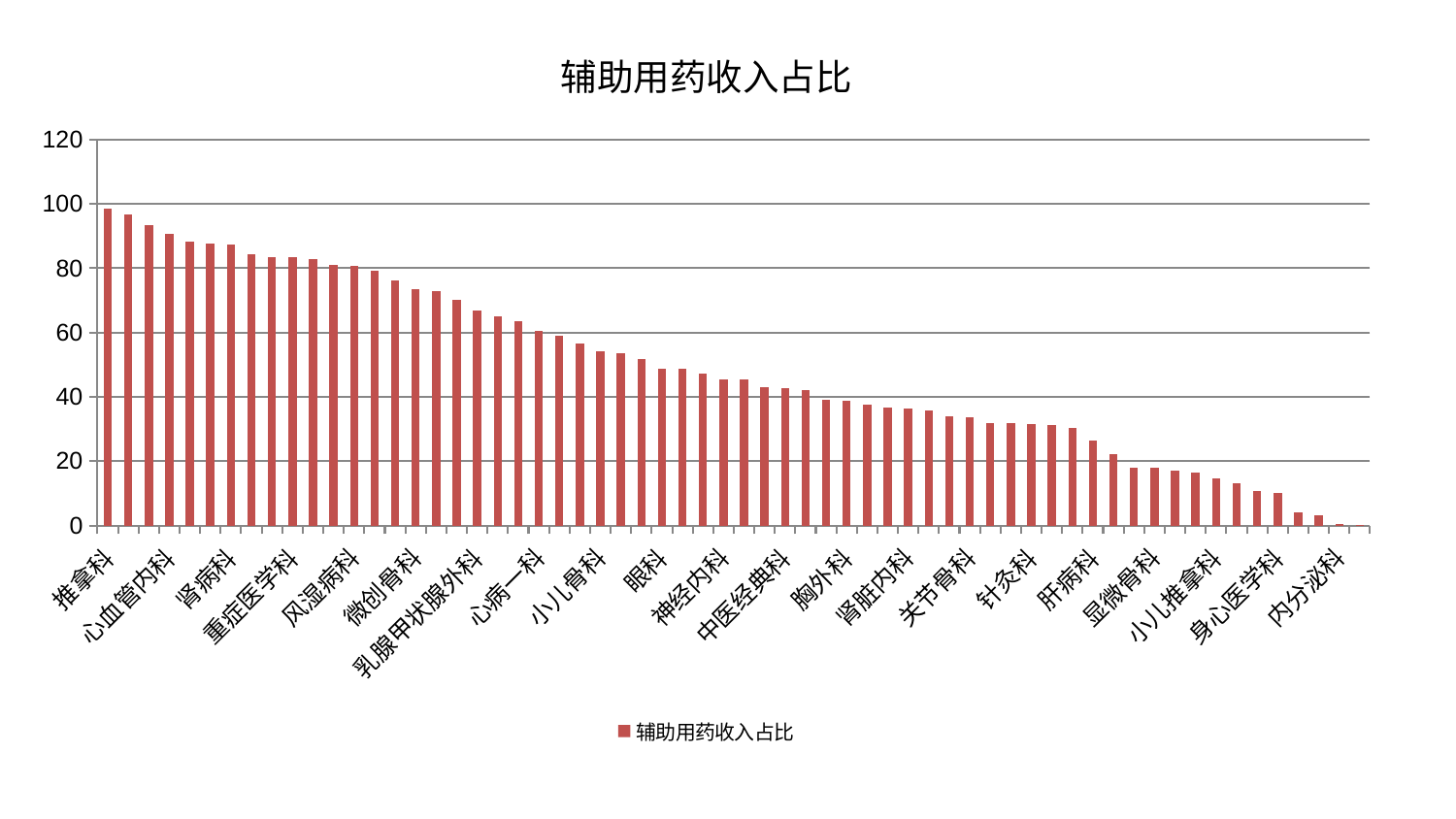

### Chart: 辅助用药收入占比

| Category | 辅助用药收入占比 |
|---|---|
| 推拿科 | 98.60557520866244 |
| 心病二科 | 96.78742986236728 |
| 呼吸内科 | 93.36745462933067 |
| 心血管内科 | 90.7091242431518 |
| 运动损伤骨科 | 88.19595010904482 |
| 泌尿外科 | 87.6758798881038 |
| 肾病科 | 87.256442621676 |
| 妇科妇二科合并 | 84.34133056509717 |
| 皮肤科 | 83.45024803540812 |
| 重症医学科 | 83.39893748466005 |
| 脑病二科 | 82.78250641233289 |
| 脊柱骨科 | 81.02553438691726 |
| 风湿病科 | 80.69434603361465 |
| 普通外科 | 79.2278364522568 |
| 血液科 | 76.14616991590233 |
| 微创骨科 | 73.55290407154054 |
| 神经外科 | 72.87732673484706 |
| 脑病一科 | 70.23621013311066 |
| 乳腺甲状腺外科 | 66.8236638817338 |
| 产科 | 64.91859214104826 |
| 老年医学科 | 63.423445850915506 |
| 心病一科 | 60.39967777238675 |
| 西区重症医学科 | 58.944309777862024 |
| 男科 | 56.497828848883834 |
| 小儿骨科 | 54.13780906857817 |
| 周围血管科 | 53.66309457030154 |
| 口腔科 | 51.868568228236825 |
| 眼科 | 48.864639781370855 |
| 骨科 | 48.774870187774575 |
| 脑病三科 | 47.11315132439038 |
| 神经内科 | 45.51271307963349 |
| 东区重症医学科 | 45.335460253763095 |
| 儿科 | 43.00178959164738 |
| 中医经典科 | 42.69804929776906 |
| 中医外治中心 | 42.02469444620442 |
| 心病三科 | 38.963262429124846 |
| 胸外科 | 38.761182042081074 |
| 治未病中心 | 37.64036036717435 |
| 消化内科 | 36.75259373251867 |
| 肾脏内科 | 36.36878136011907 |
| 耳鼻喉科 | 35.68571618306302 |
| 妇科 | 33.90737471202981 |
| 关节骨科 | 33.65186252821459 |
| 脾胃病科 | 31.959413355801438 |
| 脾胃科消化科合并 | 31.91040524774682 |
| 针灸科 | 31.567758017971048 |
| 肛肠科 | 31.21729995211404 |
| 创伤骨科 | 30.29076660753358 |
| 肝病科 | 26.330711069600653 |
| 肿瘤内科 | 22.063804528969012 |
| 美容皮肤科 | 18.07861208648809 |
| 显微骨科 | 17.98744806994521 |
| 康复科 | 17.139683153225427 |
| 医院 | 16.371542922724068 |
| 小儿推拿科 | 14.59202316035848 |
| 心病四科 | 13.01928496079059 |
| 综合内科 | 10.766279385897759 |
| 身心医学科 | 10.194682007132227 |
| 妇二科 | 4.215669461431015 |
| 东区肾病科 | 3.028963026033238 |
| 内分泌科 | 0.6044703718746325 |
| 肝胆外科 | 0.26106847163436253 |
179